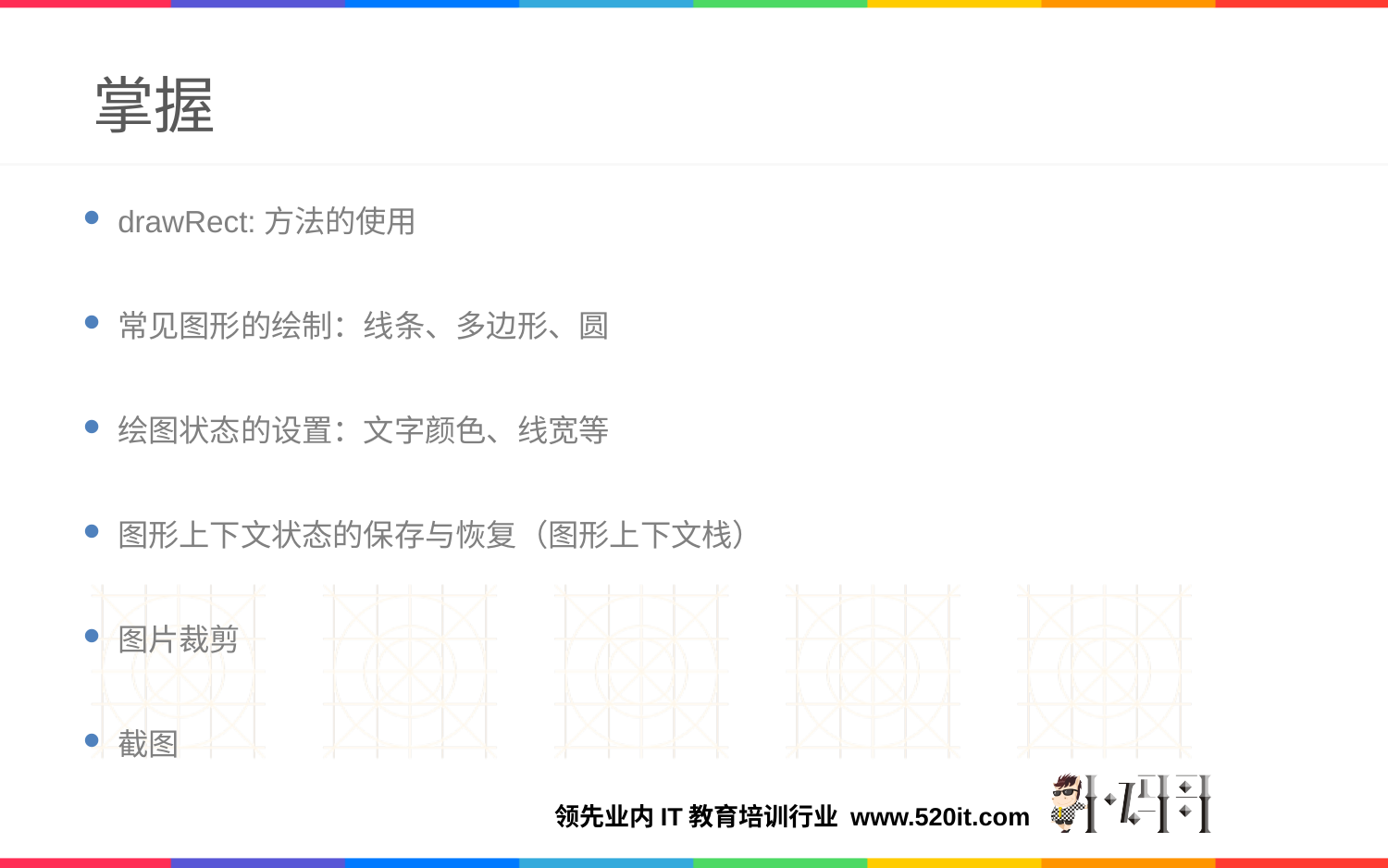

# 掌握
drawRect:方法的使用

常见图形的绘制：线条、多边形、圆

绘图状态的设置：文字颜色、线宽等

图形上下文状态的保存与恢复（图形上下文栈）

图片裁剪

截图